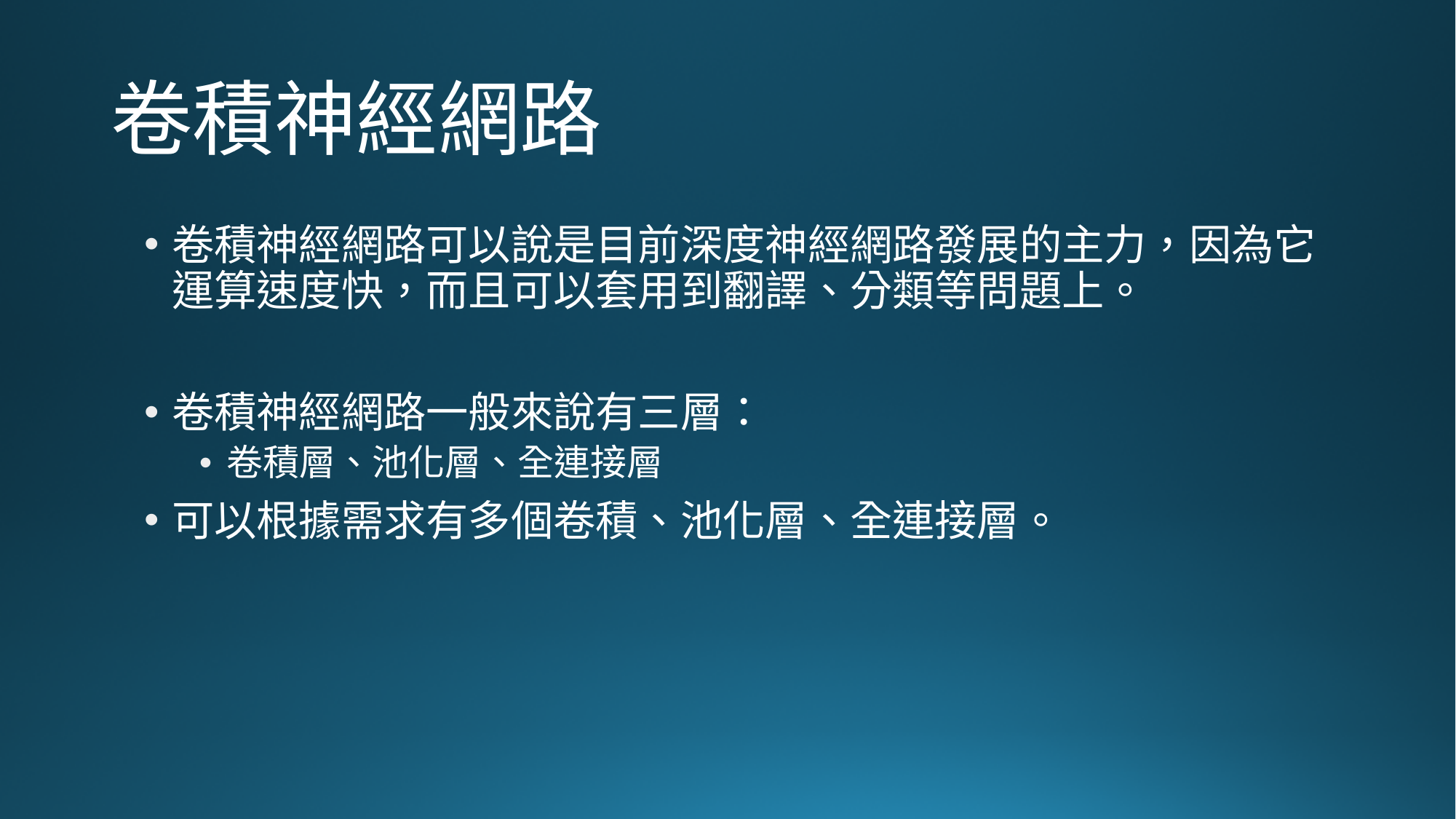

# 卷積神經網路
卷積神經網路可以說是目前深度神經網路發展的主力，因為它運算速度快，而且可以套用到翻譯、分類等問題上。

卷積神經網路一般來說有三層：
卷積層、池化層、全連接層
可以根據需求有多個卷積、池化層、全連接層。